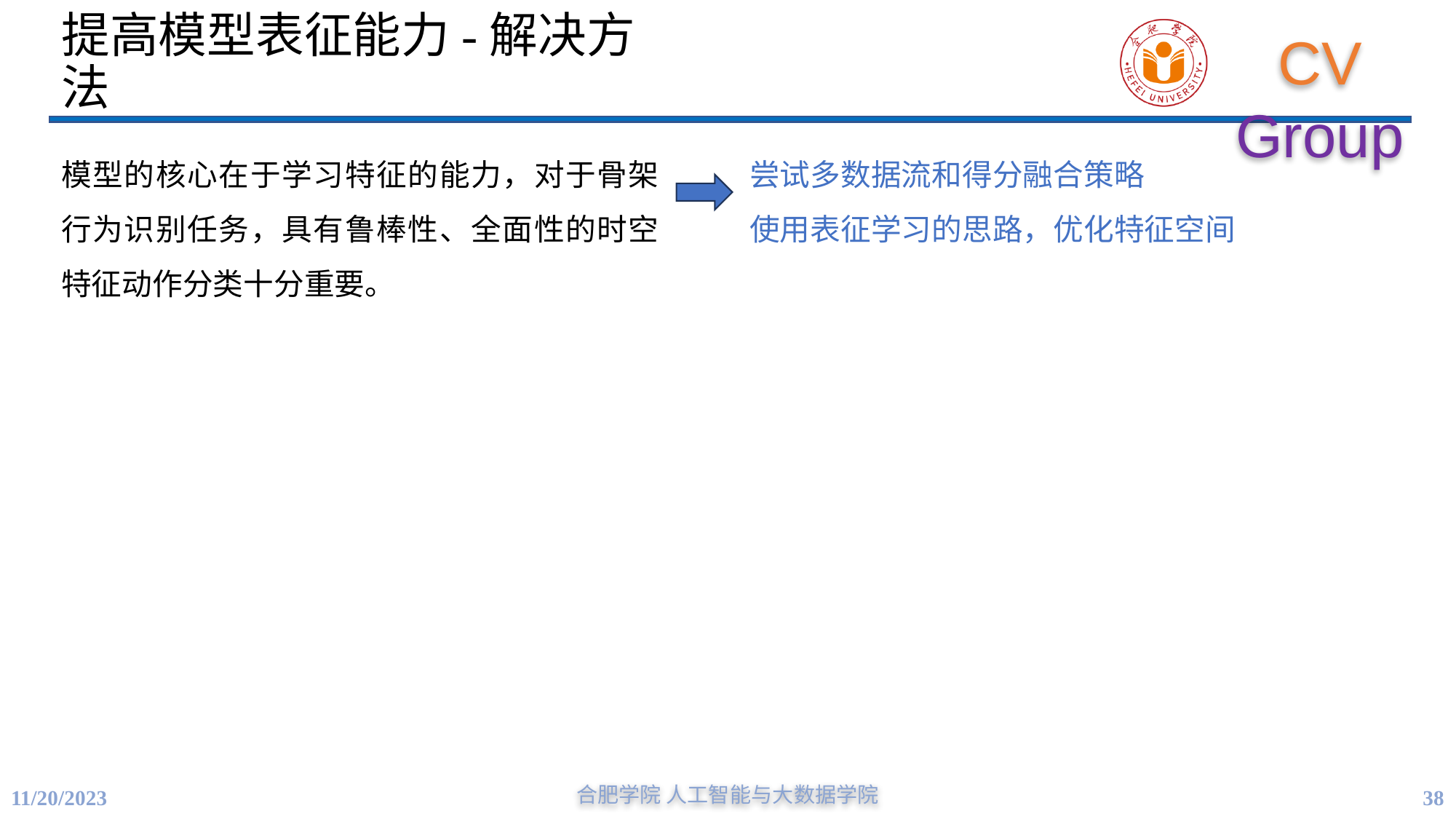

# 提高模型表征能力-解决方法
模型的核心在于学习特征的能力，对于骨架行为识别任务，具有鲁棒性、全面性的时空特征动作分类十分重要。
尝试多数据流和得分融合策略
使用表征学习的思路，优化特征空间

合肥学院 人工智能与大数据学院
38
11/20/2023